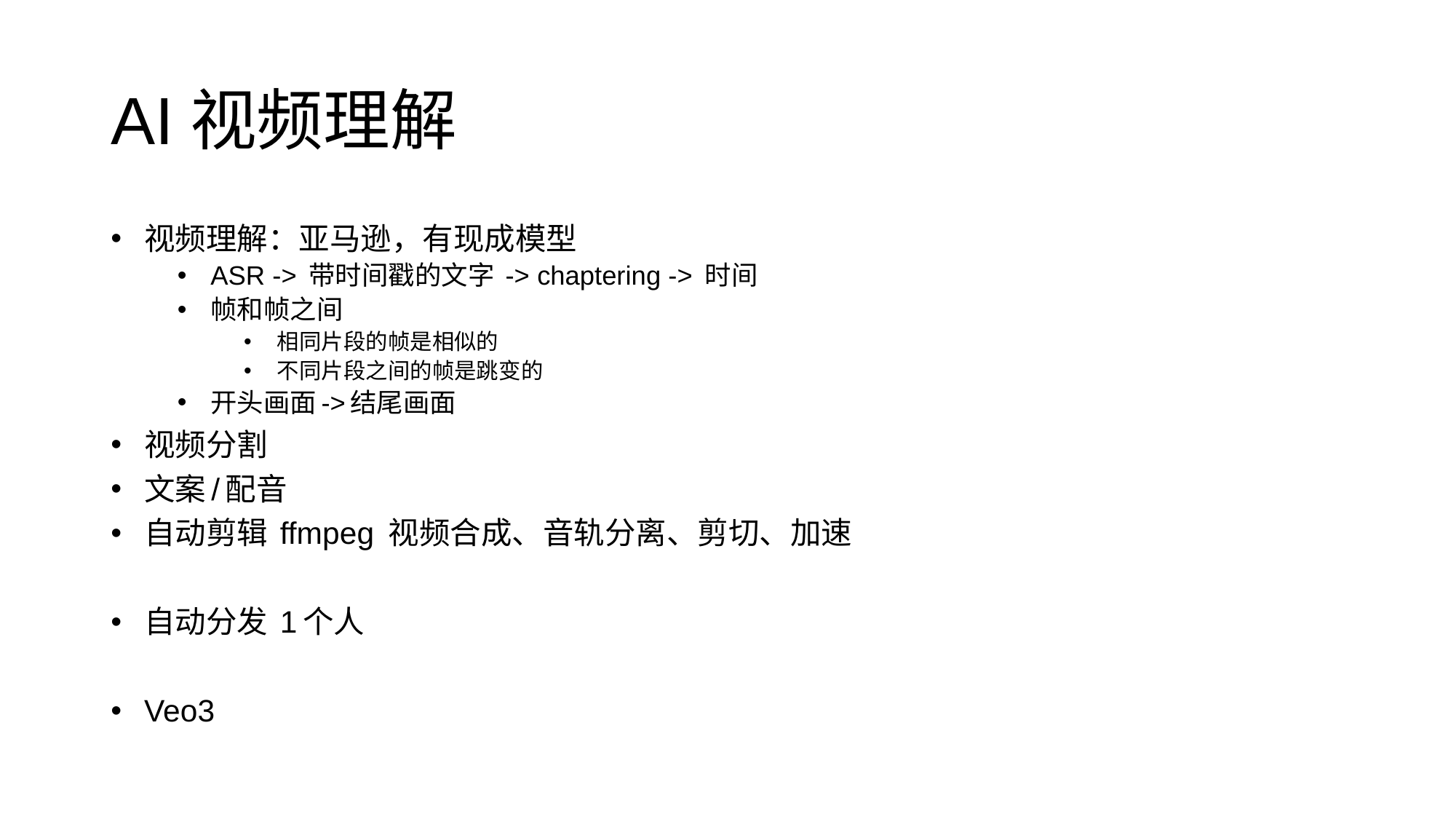

# AI视频理解
视频理解：亚马逊，有现成模型
ASR -> 带时间戳的文字 -> chaptering -> 时间
帧和帧之间
相同片段的帧是相似的
不同片段之间的帧是跳变的
开头画面->结尾画面
视频分割
文案/配音
自动剪辑 ffmpeg 视频合成、音轨分离、剪切、加速

自动分发 1个人

Veo3